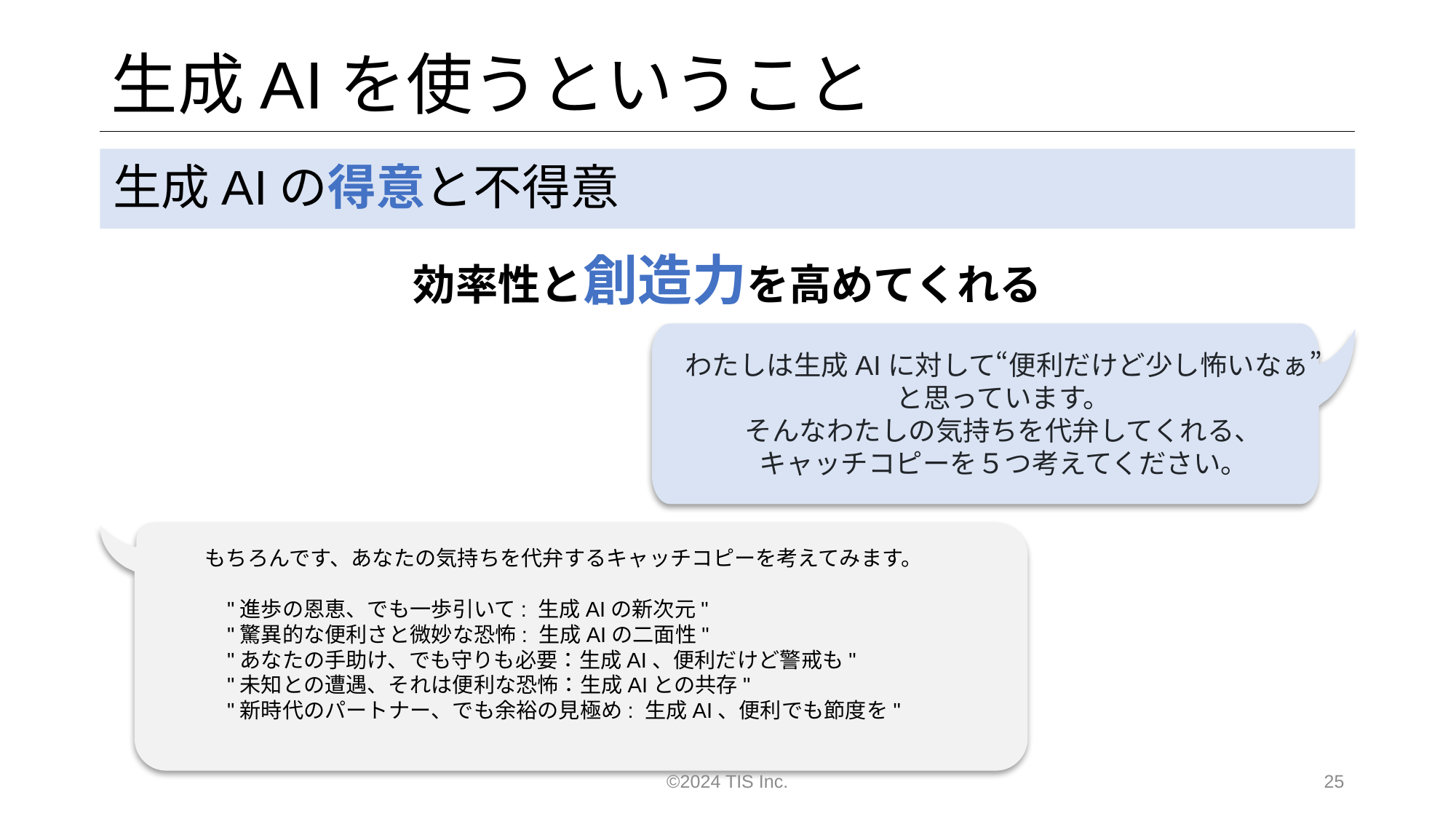

# 生成AIを使うということ
生成AIの得意と不得意
効率性と創造力を高めてくれる
わたしは生成AIに対して“便利だけど少し怖いなぁ”
と思っています。
そんなわたしの気持ちを代弁してくれる、
キャッチコピーを５つ考えてください。
もちろんです、あなたの気持ちを代弁するキャッチコピーを考えてみます。

"進歩の恩恵、でも一歩引いて: 生成AIの新次元"
"驚異的な便利さと微妙な恐怖: 生成AIの二面性"
"あなたの手助け、でも守りも必要：生成AI、便利だけど警戒も"
"未知との遭遇、それは便利な恐怖：生成AIとの共存"
"新時代のパートナー、でも余裕の見極め: 生成AI、便利でも節度を"
©2024 TIS Inc.
25